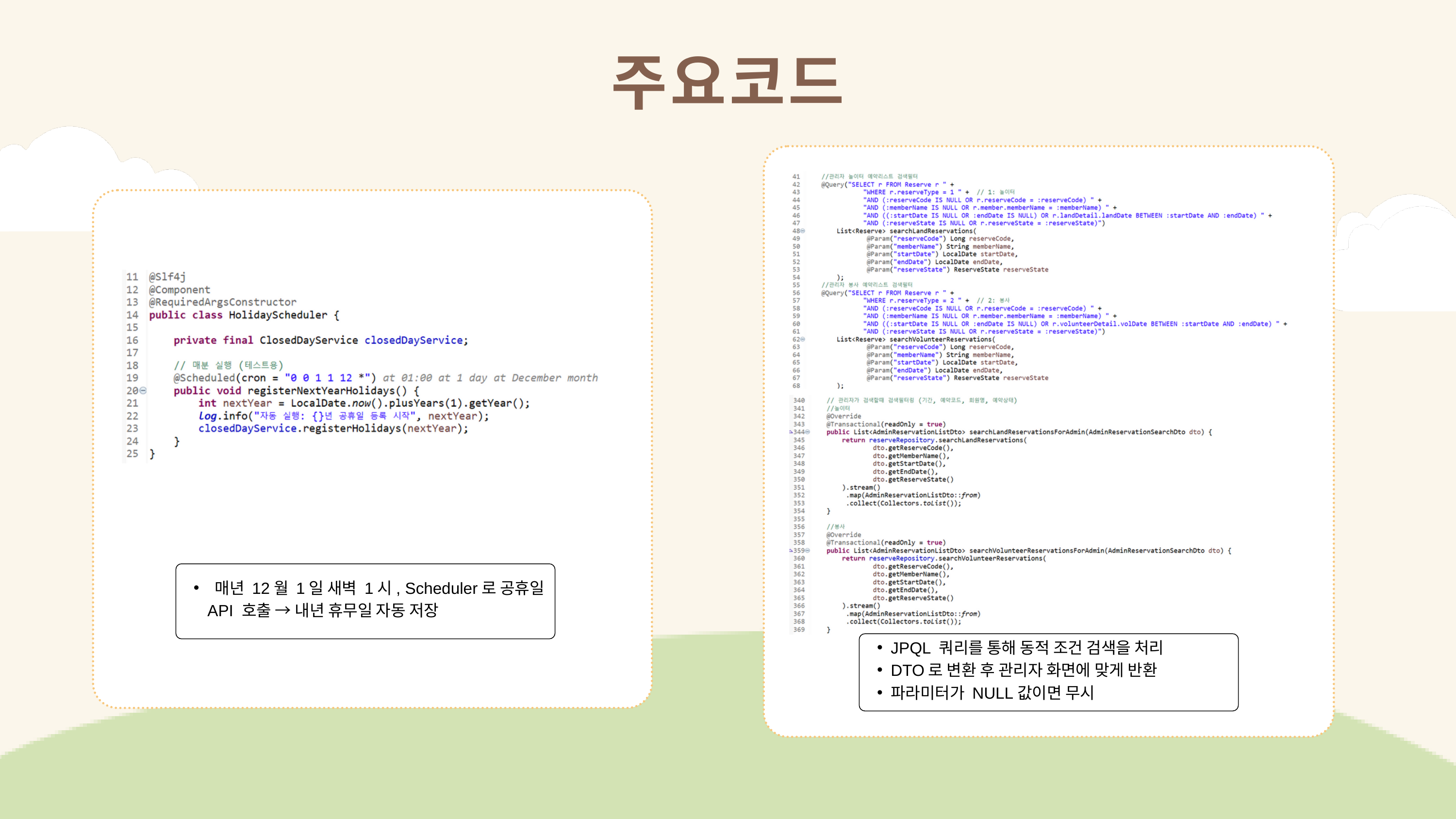

주요코드

 매년 12월 1일 새벽 1시, Scheduler로 공휴일 API 호출 → 내년 휴무일 자동 저장

JPQL 쿼리를 통해 동적 조건 검색을 처리
DTO로 변환 후 관리자 화면에 맞게 반환
파라미터가 NULL값이면 무시